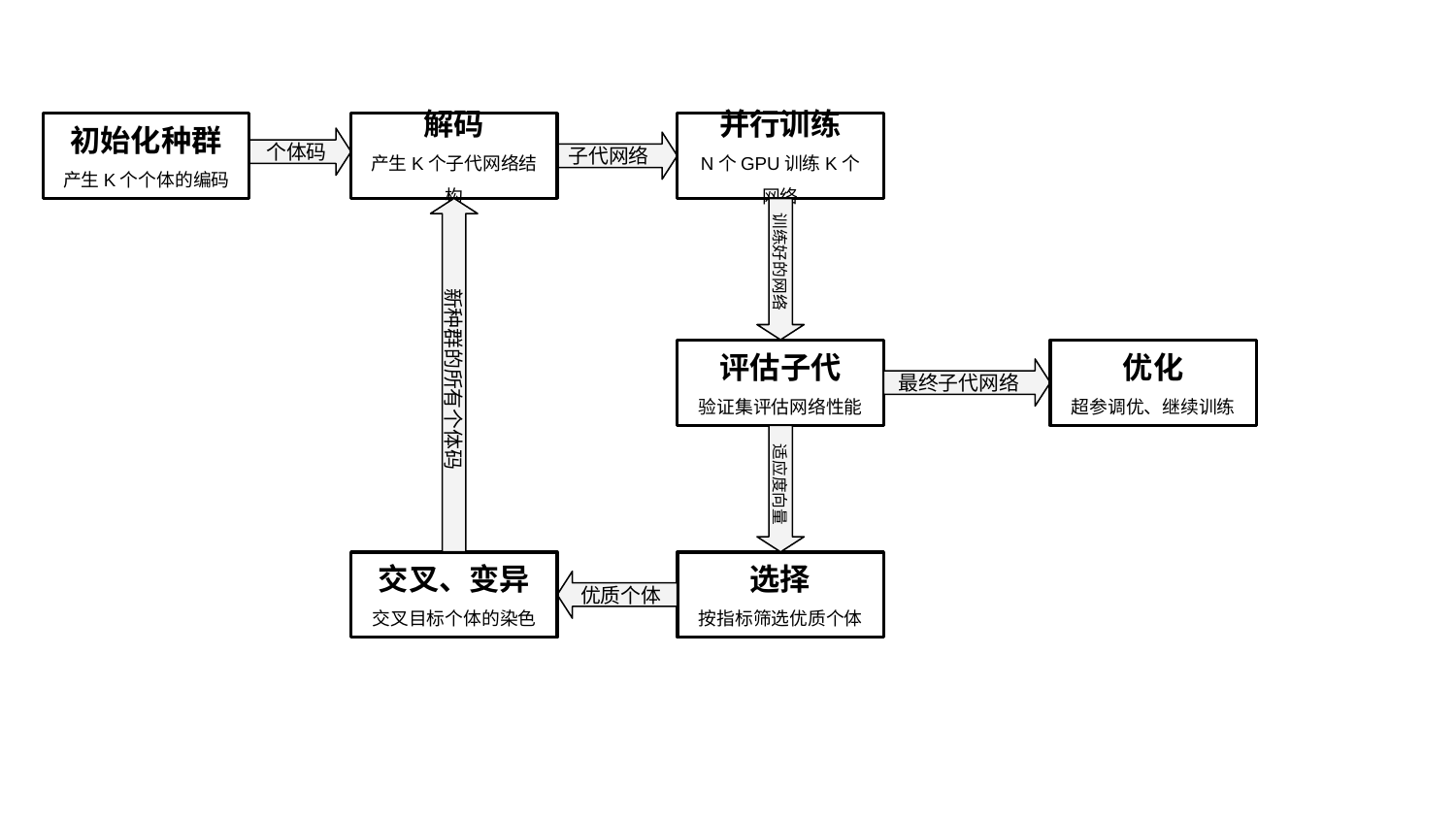

初始化种群
产生K个个体的编码
解码
产生K个子代网络结构
并行训练
N个GPU训练K个网络
个体码
子代网络
训练好的网络
评估子代
验证集评估网络性能
优化
超参调优、继续训练
新种群的所有个体码
最终子代网络
适应度向量
交叉、变异
交叉目标个体的染色
选择
按指标筛选优质个体
优质个体